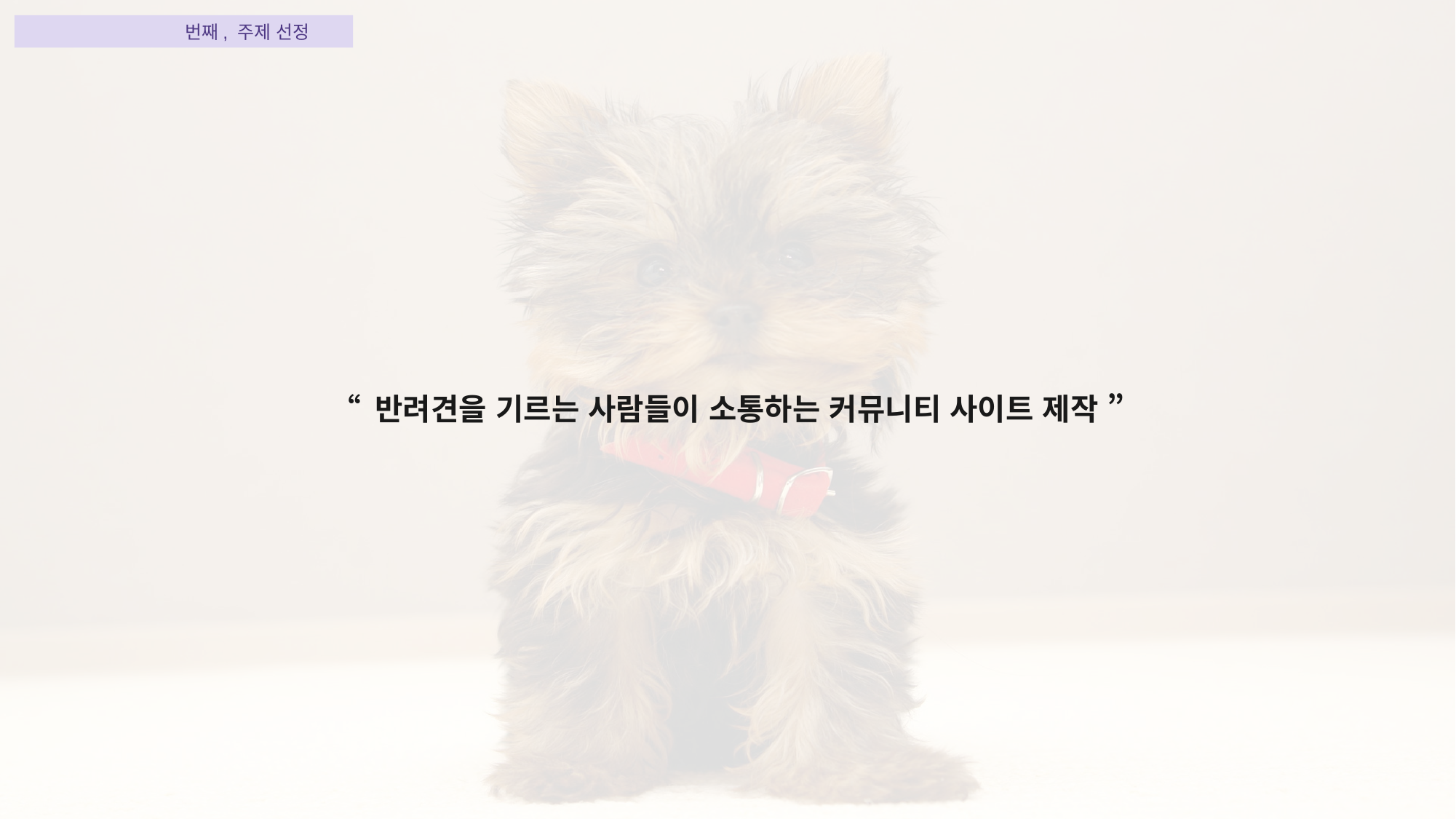

프로젝트개요 첫 번째, 주제 선정

“ 반려견을 기르는 사람들이 소통하는 커뮤니티 사이트 제작 ”